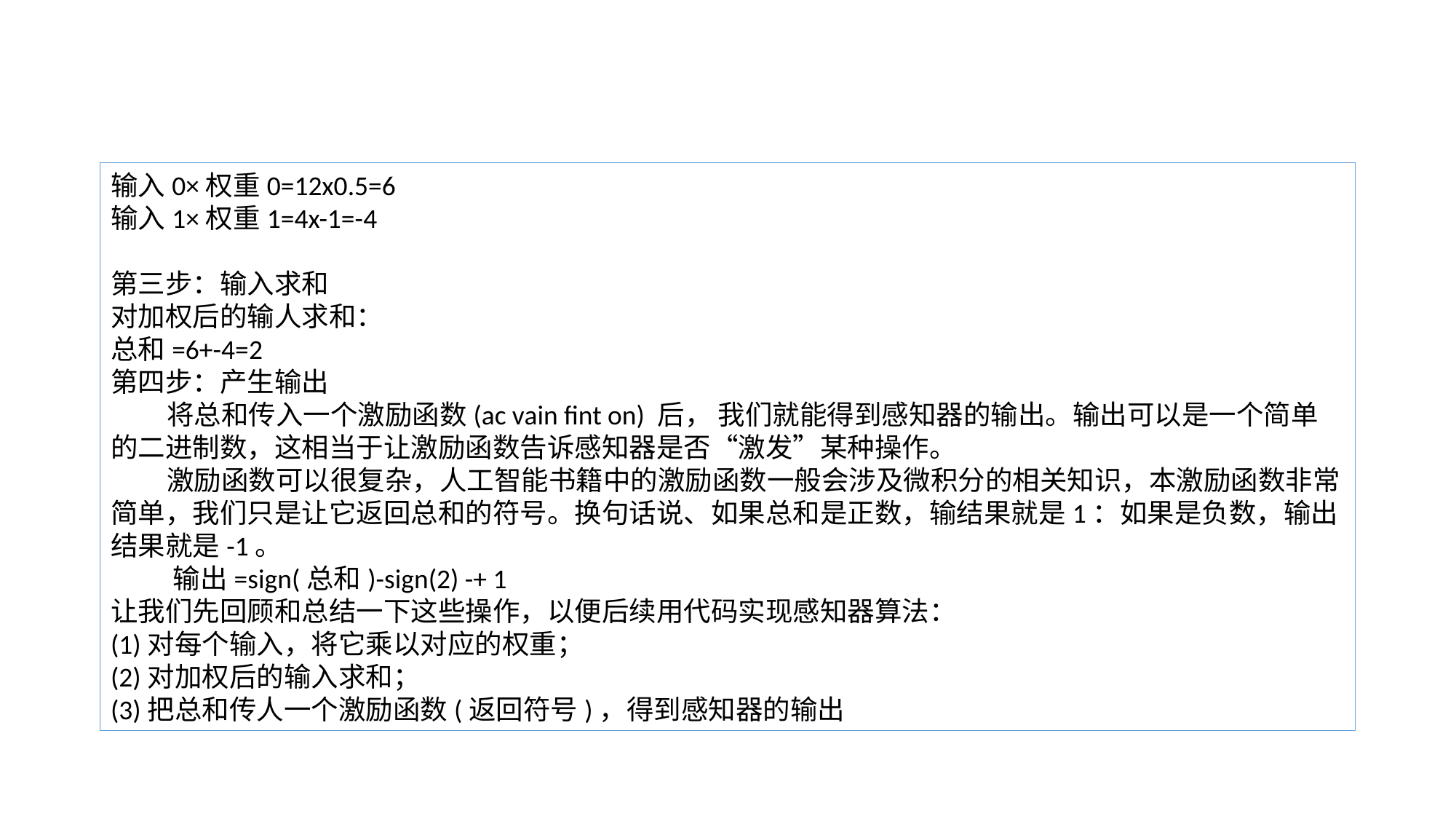

#
输入0×权重0=12x0.5=6
输入1×权重1=4x-1=-4

第三步：输入求和
对加权后的输人求和：
总和=6+-4=2
第四步：产生输出
        将总和传入一个激励函数(ac vain fint on) 后， 我们就能得到感知器的输出。输出可以是一个简单的二进制数，这相当于让激励函数告诉感知器是否“激发”某种操作。
        激励函数可以很复杂，人工智能书籍中的激励函数一般会涉及微积分的相关知识，本激励函数非常简单，我们只是让它返回总和的符号。换句话说、如果总和是正数，输结果就是1：如果是负数，输出结果就是-1。
         输出=sign(总和)-sign(2) -+ 1
让我们先回顾和总结一下这些操作，以便后续用代码实现感知器算法：
(1)对每个输入，将它乘以对应的权重；
(2)对加权后的输入求和；
(3)把总和传人一个激励函数(返回符号)，得到感知器的输出